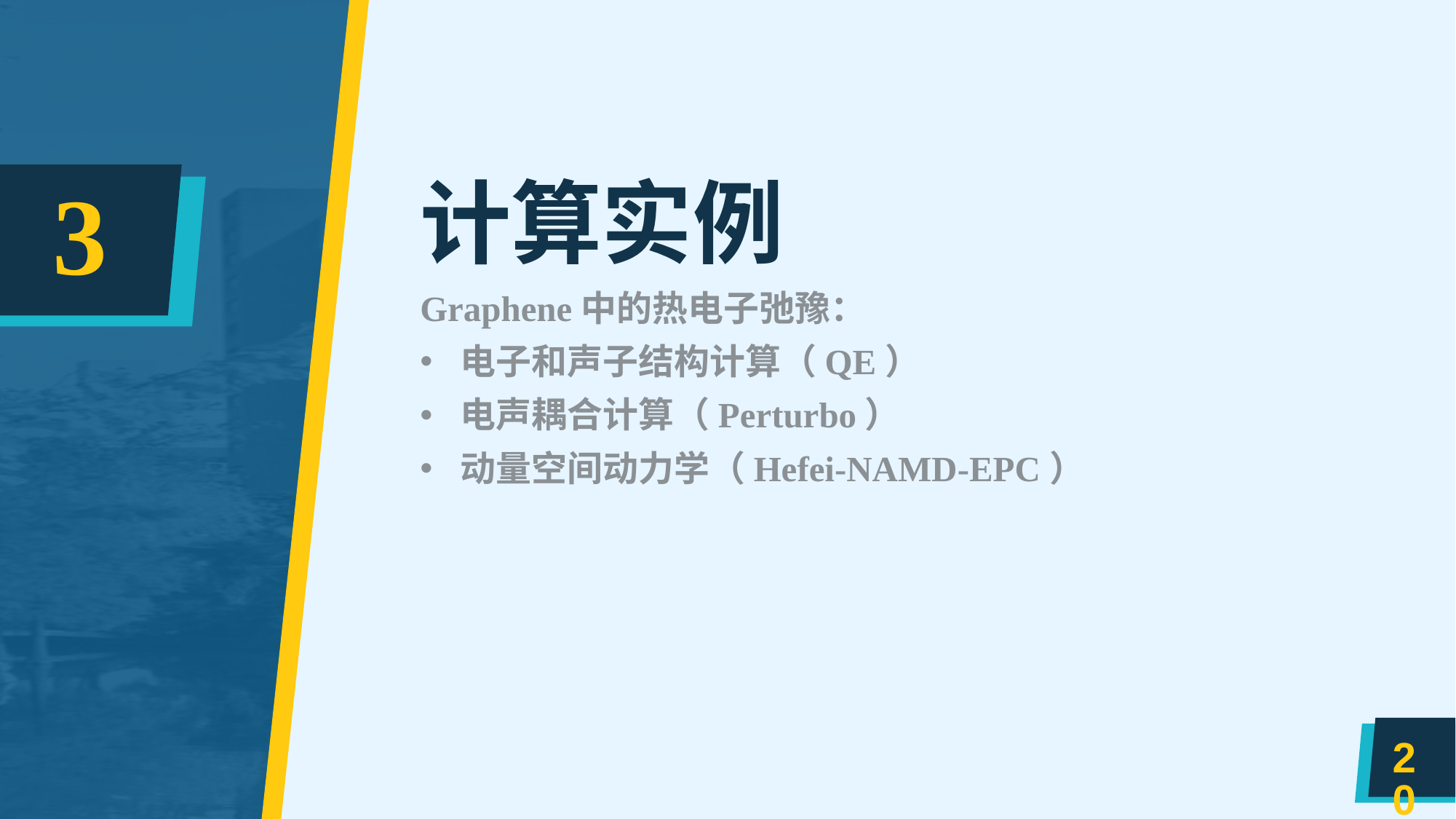

# 计算实例
3
Graphene中的热电子弛豫：
电子和声子结构计算（QE）
电声耦合计算（Perturbo）
动量空间动力学（Hefei-NAMD-EPC）

20